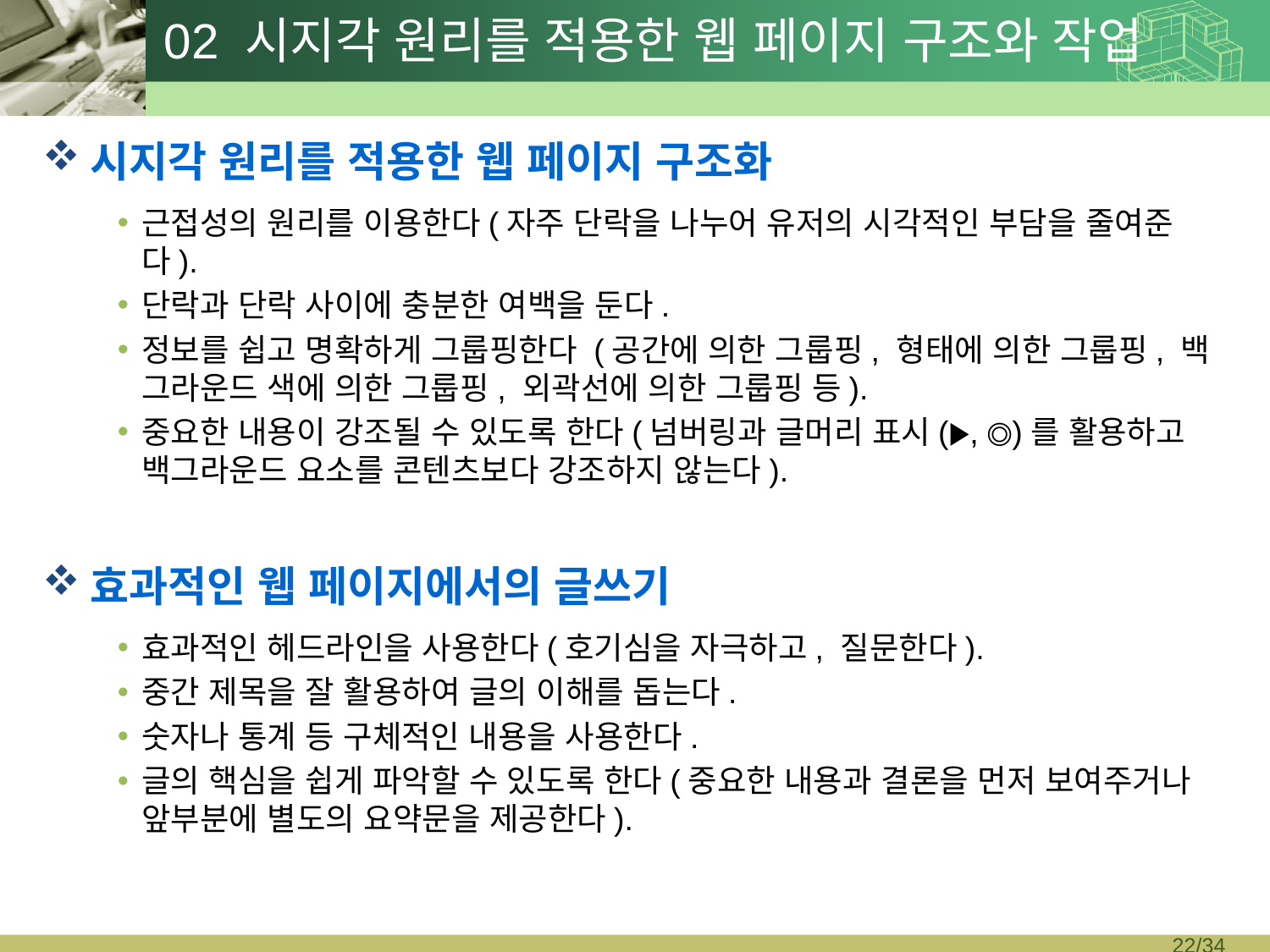

# 02 시지각 원리를 적용한 웹 페이지 구조와 작업
시지각 원리를 적용한 웹 페이지 구조화
근접성의 원리를 이용한다(자주 단락을 나누어 유저의 시각적인 부담을 줄여준다).
단락과 단락 사이에 충분한 여백을 둔다.
정보를 쉽고 명확하게 그룹핑한다 (공간에 의한 그룹핑, 형태에 의한 그룹핑, 백 그라운드 색에 의한 그룹핑, 외곽선에 의한 그룹핑 등).
중요한 내용이 강조될 수 있도록 한다(넘버링과 글머리 표시(▶, ◎)를 활용하고 백그라운드 요소를 콘텐츠보다 강조하지 않는다).

효과적인 웹 페이지에서의 글쓰기
효과적인 헤드라인을 사용한다(호기심을 자극하고, 질문한다).
중간 제목을 잘 활용하여 글의 이해를 돕는다.
숫자나 통계 등 구체적인 내용을 사용한다.
글의 핵심을 쉽게 파악할 수 있도록 한다(중요한 내용과 결론을 먼저 보여주거나 앞부분에 별도의 요약문을 제공한다).